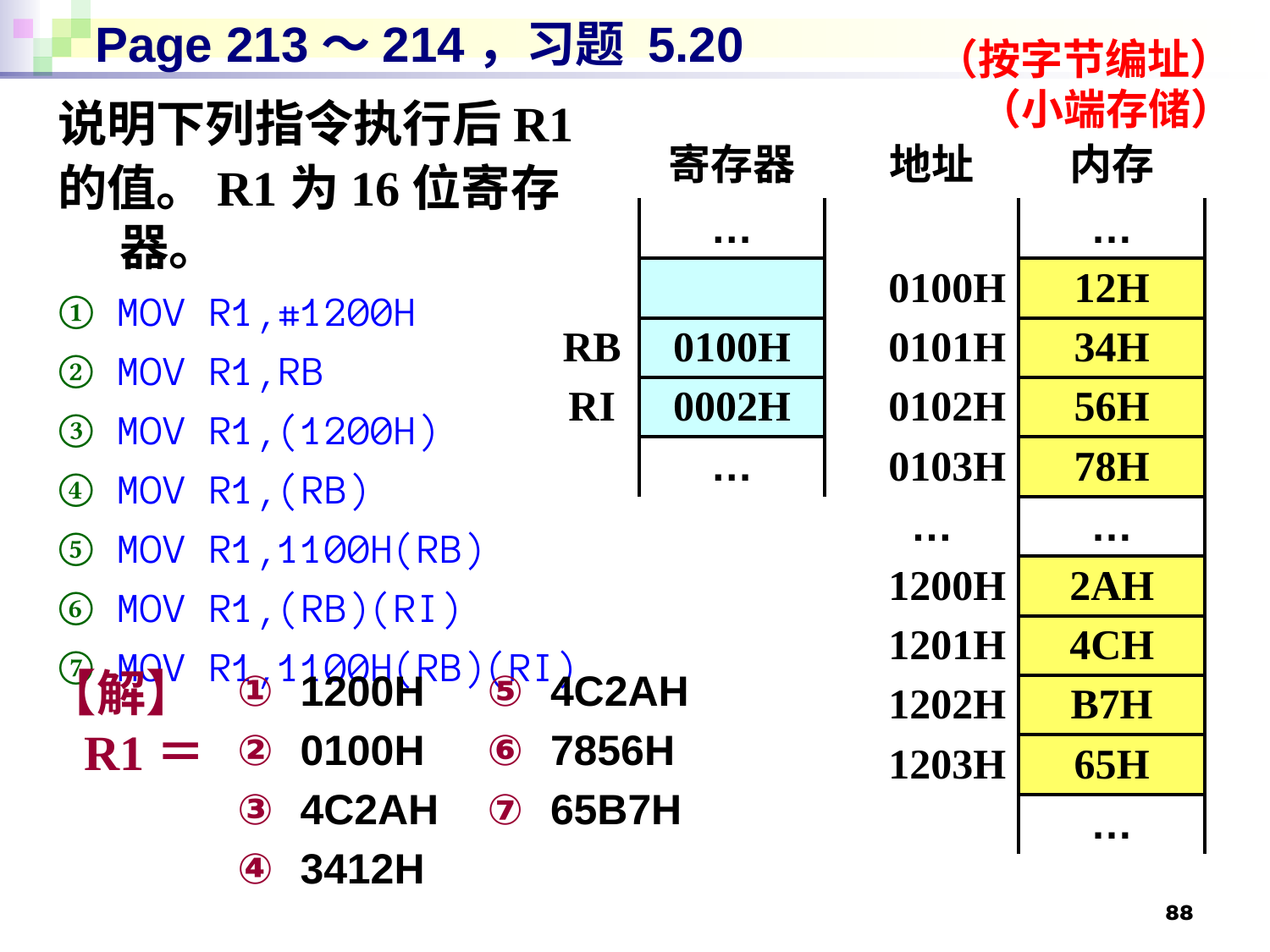

# Page 213～214，习题 5.20
（按字节编址）
（小端存储）
说明下列指令执行后R1
的值。R1为16位寄存器。
 MOV R1,#1200H
 MOV R1,RB
 MOV R1,(1200H)
 MOV R1,(RB)
 MOV R1,1100H(RB)
 MOV R1,(RB)(RI)
 MOV R1,1100H(RB)(RI)
|  | 寄存器 |
| --- | --- |
|  | … |
|  |  |
| RB | 0100H |
| RI | 0002H |
|  | … |
| 地址 | 内存 |
| --- | --- |
|  | … |
| 0100H | 12H |
| 0101H | 34H |
| 0102H | 56H |
| 0103H | 78H |
| … | … |
| 1200H | 2AH |
| 1201H | 4CH |
| 1202H | B7H |
| 1203H | 65H |
|  | … |
【解】
   R1＝
1200H
0100H
4C2AH
3412H
4C2AH
7856H
65B7H
88